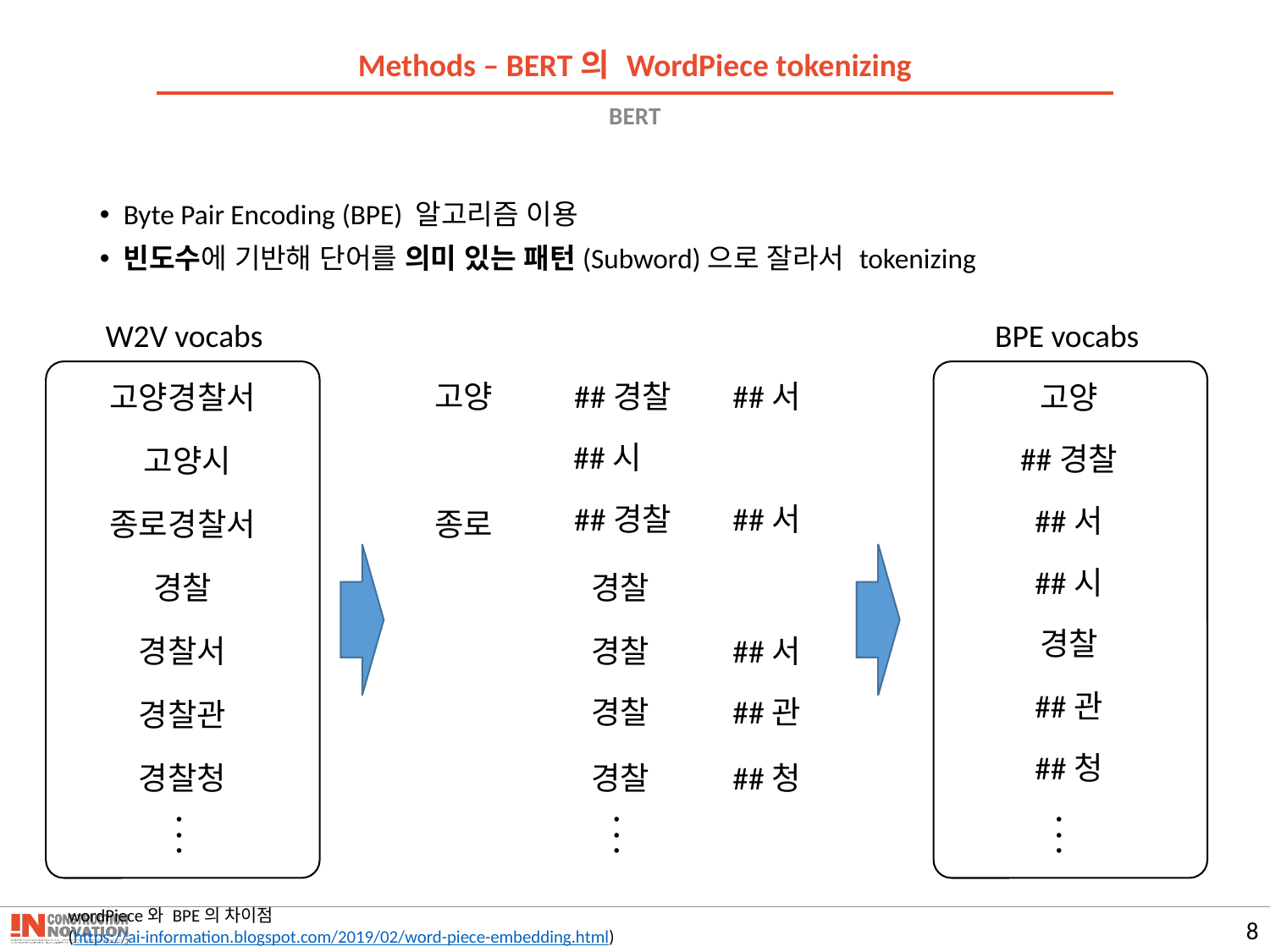

Methods – BERT의 WordPiece tokenizing
# BERT

Byte Pair Encoding (BPE) 알고리즘 이용
빈도수에 기반해 단어를 의미 있는 패턴(Subword)으로 잘라서 tokenizing
W2V vocabs
BPE vocabs

고양
##경찰
##서
고양
고양경찰서
##시
##경찰
고양시
##경찰
##서
##서
종로경찰서
종로

##시
경찰
경찰
경찰
경찰서
경찰
##서
##관
경찰
##관
경찰관
##청
경찰청
경찰
##청
. . .
. . .
. . .
wordPiece와 BPE의 차이점
(https://ai-information.blogspot.com/2019/02/word-piece-embedding.html)